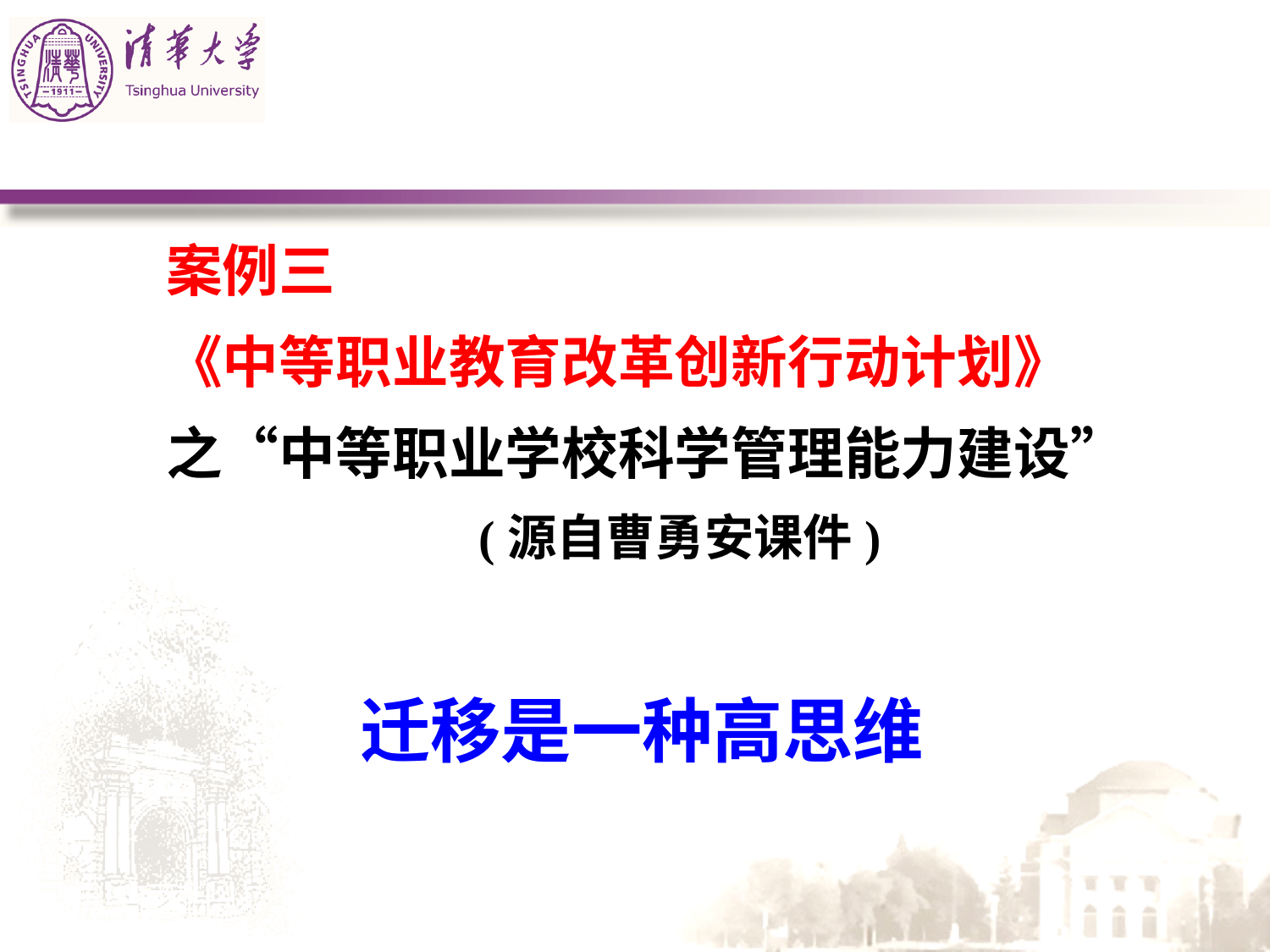

#
案例三
《中等职业教育改革创新行动计划》
之“中等职业学校科学管理能力建设”
(源自曹勇安课件)

           迁移是一种高思维